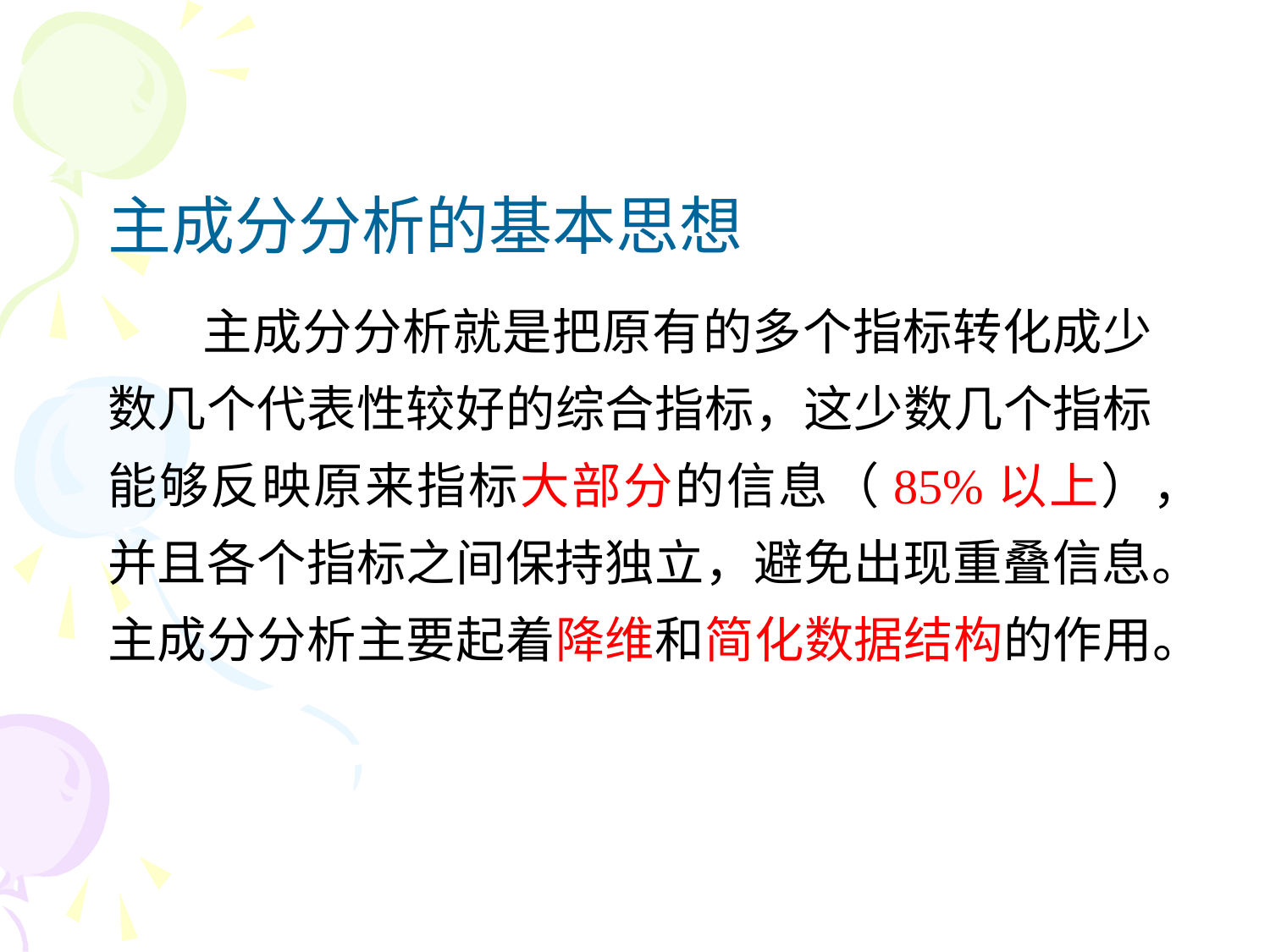

主成分分析的基本思想
       主成分分析就是把原有的多个指标转化成少数几个代表性较好的综合指标，这少数几个指标能够反映原来指标大部分的信息（85%以上），并且各个指标之间保持独立，避免出现重叠信息。主成分分析主要起着降维和简化数据结构的作用。